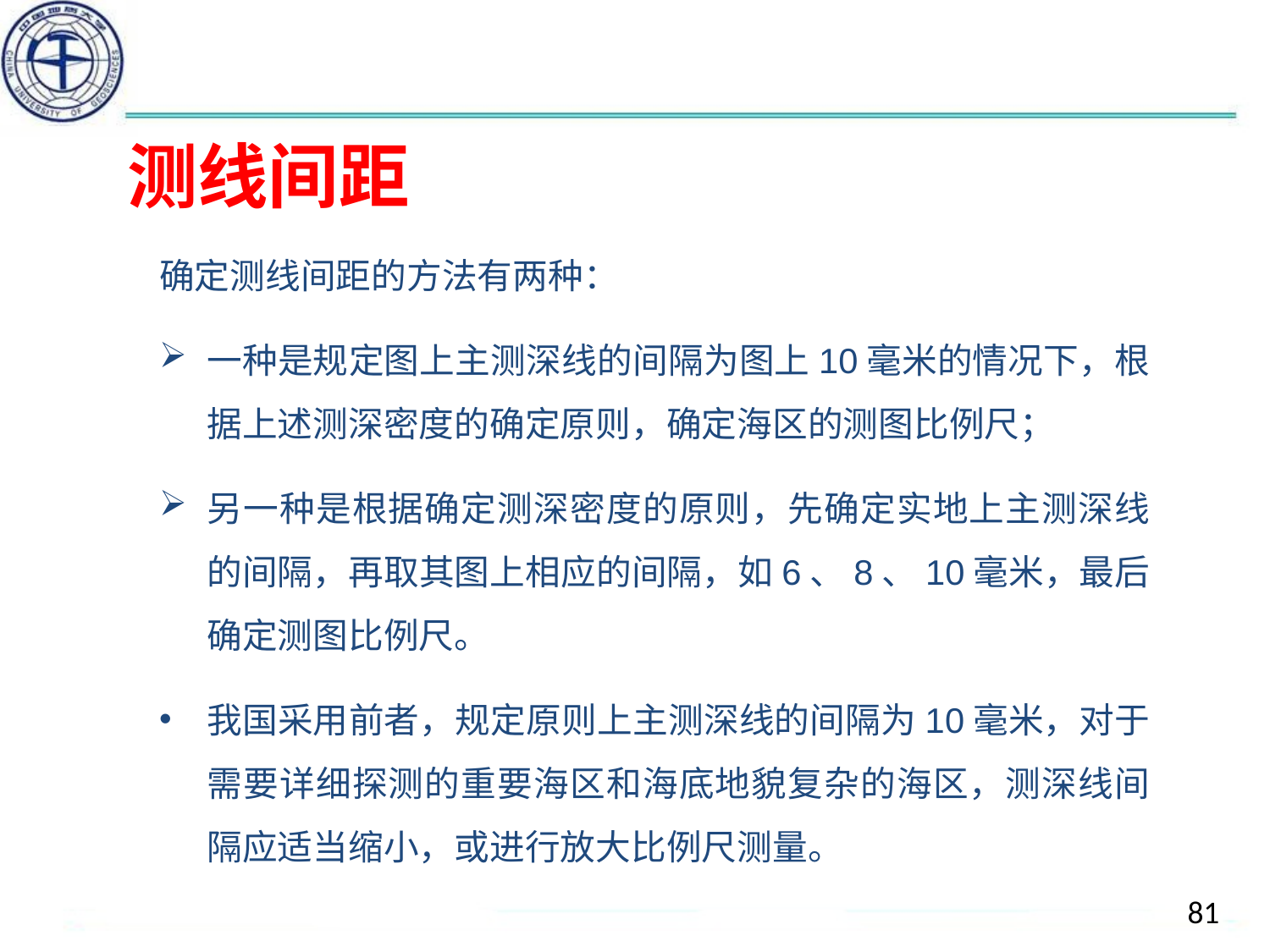

#
测线间距
确定测线间距的方法有两种：
一种是规定图上主测深线的间隔为图上10毫米的情况下，根据上述测深密度的确定原则，确定海区的测图比例尺；
另一种是根据确定测深密度的原则，先确定实地上主测深线的间隔，再取其图上相应的间隔，如6、8、10毫米，最后确定测图比例尺。
我国采用前者，规定原则上主测深线的间隔为10毫米，对于需要详细探测的重要海区和海底地貌复杂的海区，测深线间隔应适当缩小，或进行放大比例尺测量。
81